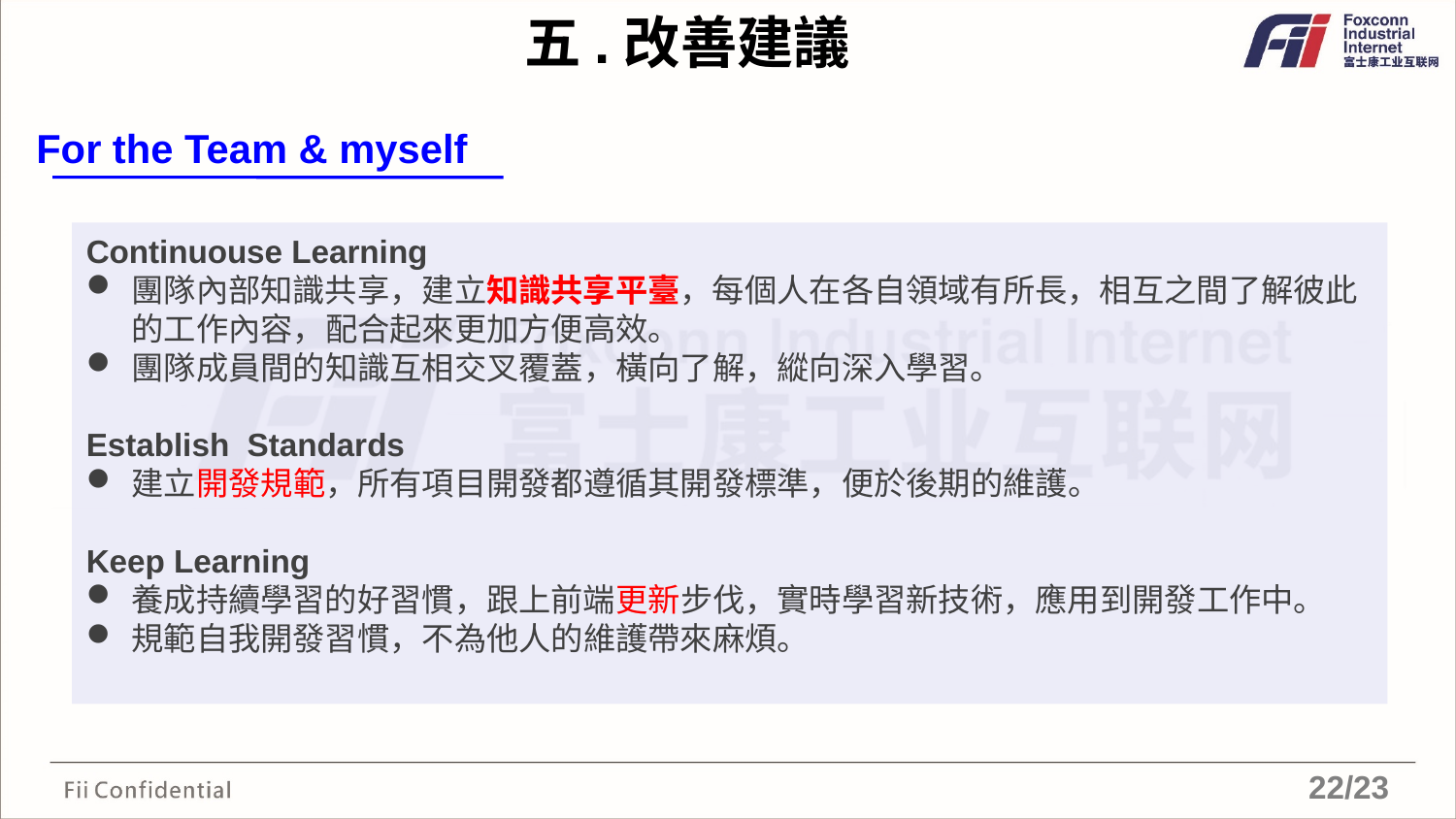

五.改善建議
For the Team & myself

Continuouse Learning
團隊內部知識共享，建立知識共享平臺，每個人在各自領域有所長，相互之間了解彼此的工作內容，配合起來更加方便高效。
團隊成員間的知識互相交叉覆蓋，橫向了解，縱向深入學習。

Establish  Standards
建立開發規範，所有項目開發都遵循其開發標準，便於後期的維護。
Keep Learning
養成持續學習的好習慣，跟上前端更新步伐，實時學習新技術，應用到開發工作中。
規範自我開發習慣，不為他人的維護帶來麻煩。

22/23